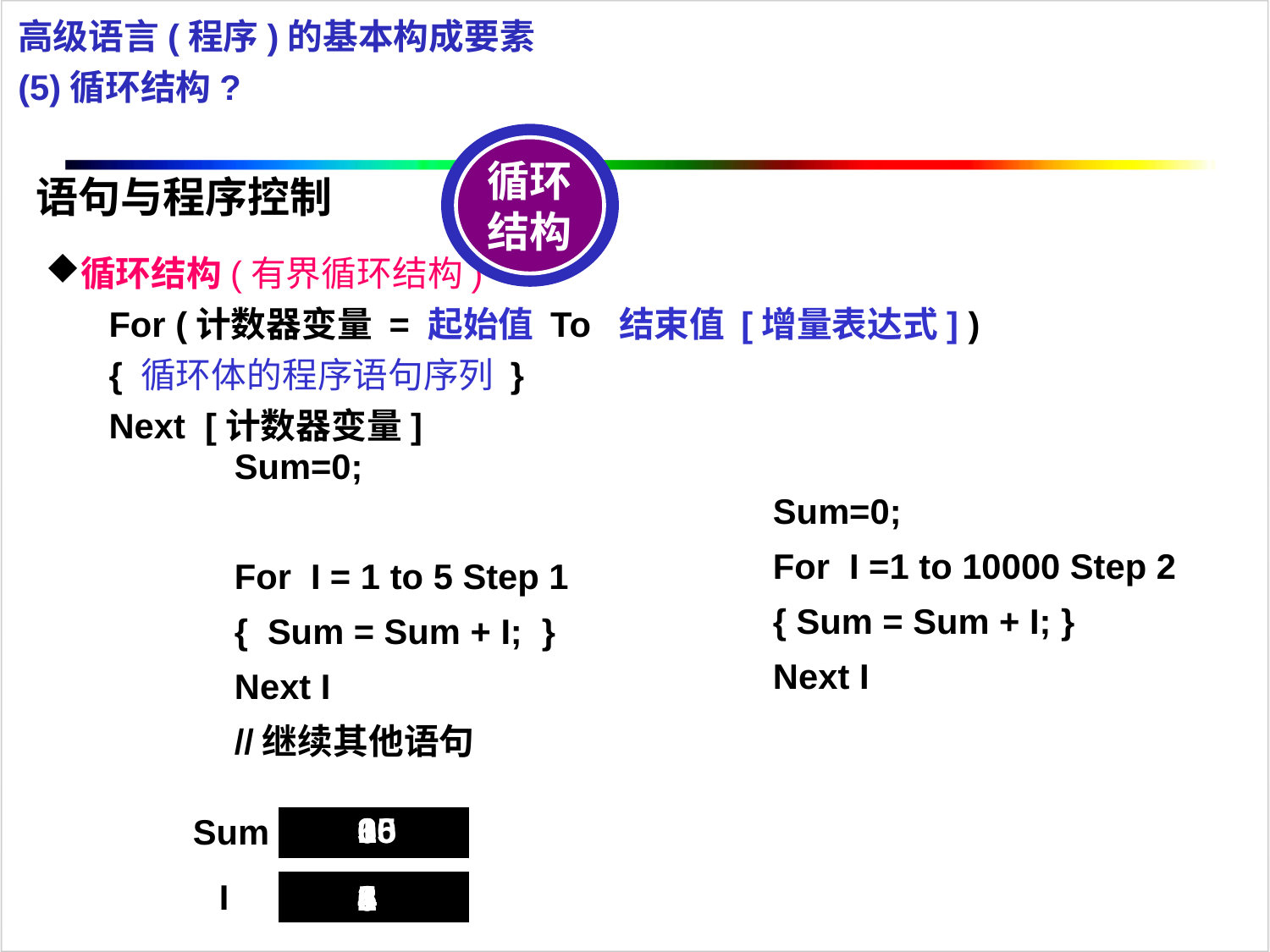

高级语言(程序)的基本构成要素
(5)循环结构?

循环结构
语句与程序控制
循环结构(有界循环结构)
For (计数器变量 = 起始值 To  结束值 [增量表达式] )
{ 循环体的程序语句序列 }
Next  [计数器变量]
Sum=0;
For  I = 1 to 5 Step 1
{  Sum = Sum + I;  }
Next I
//继续其他语句
Sum=0;
For  I =1 to 10000 Step 2
{ Sum = Sum + I; }
Next I
0
1
3
6
10
15
Sum

I

1
2
3
4
5
6